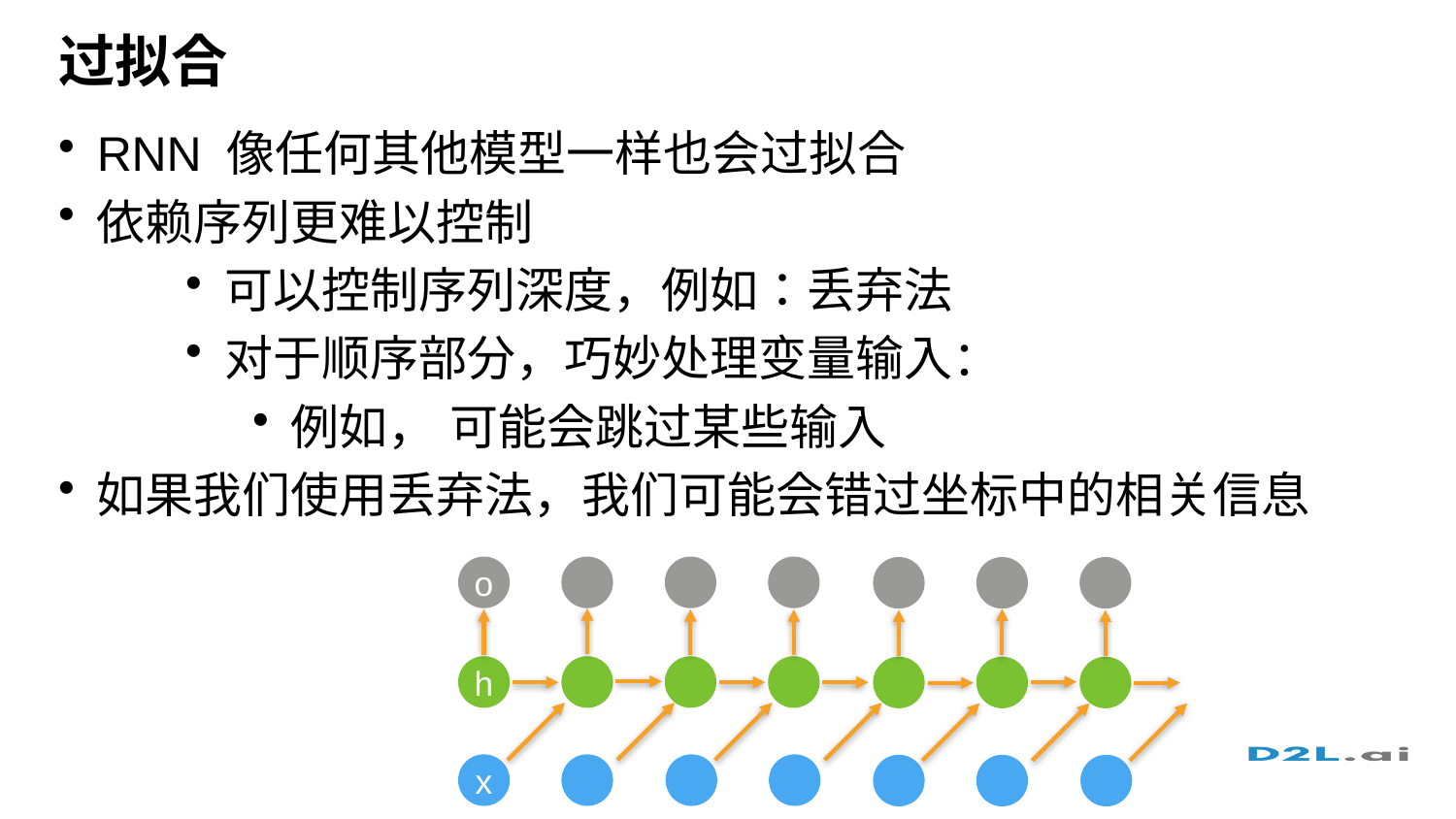

# 过拟合
RNN 像任何其他模型一样也会过拟合
依赖序列更难以控制
可以控制序列深度，例如：丢弃法
对于顺序部分，巧妙处理变量输入：
例如， 可能会跳过某些输入
如果我们使用丢弃法，我们可能会错过坐标中的相关信息
o

h

x